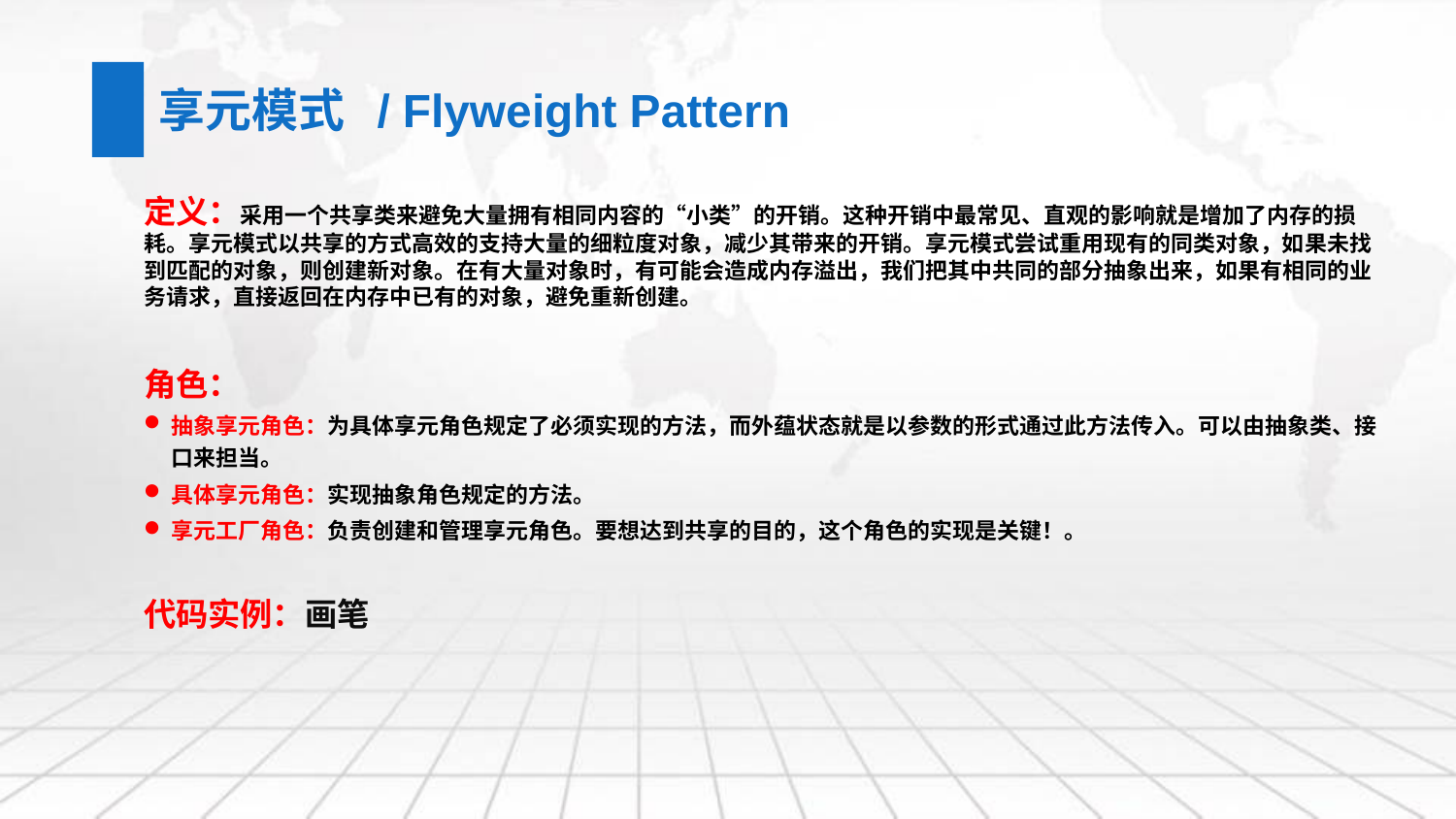

享元模式  / Flyweight Pattern
定义：采用一个共享类来避免大量拥有相同内容的“小类”的开销。这种开销中最常见、直观的影响就是增加了内存的损耗。享元模式以共享的方式高效的支持大量的细粒度对象，减少其带来的开销。享元模式尝试重用现有的同类对象，如果未找到匹配的对象，则创建新对象。在有大量对象时，有可能会造成内存溢出，我们把其中共同的部分抽象出来，如果有相同的业务请求，直接返回在内存中已有的对象，避免重新创建。

角色：
抽象享元角色：为具体享元角色规定了必须实现的方法，而外蕴状态就是以参数的形式通过此方法传入。可以由抽象类、接口来担当。
具体享元角色：实现抽象角色规定的方法。
享元工厂角色：负责创建和管理享元角色。要想达到共享的目的，这个角色的实现是关键！。

代码实例：画笔